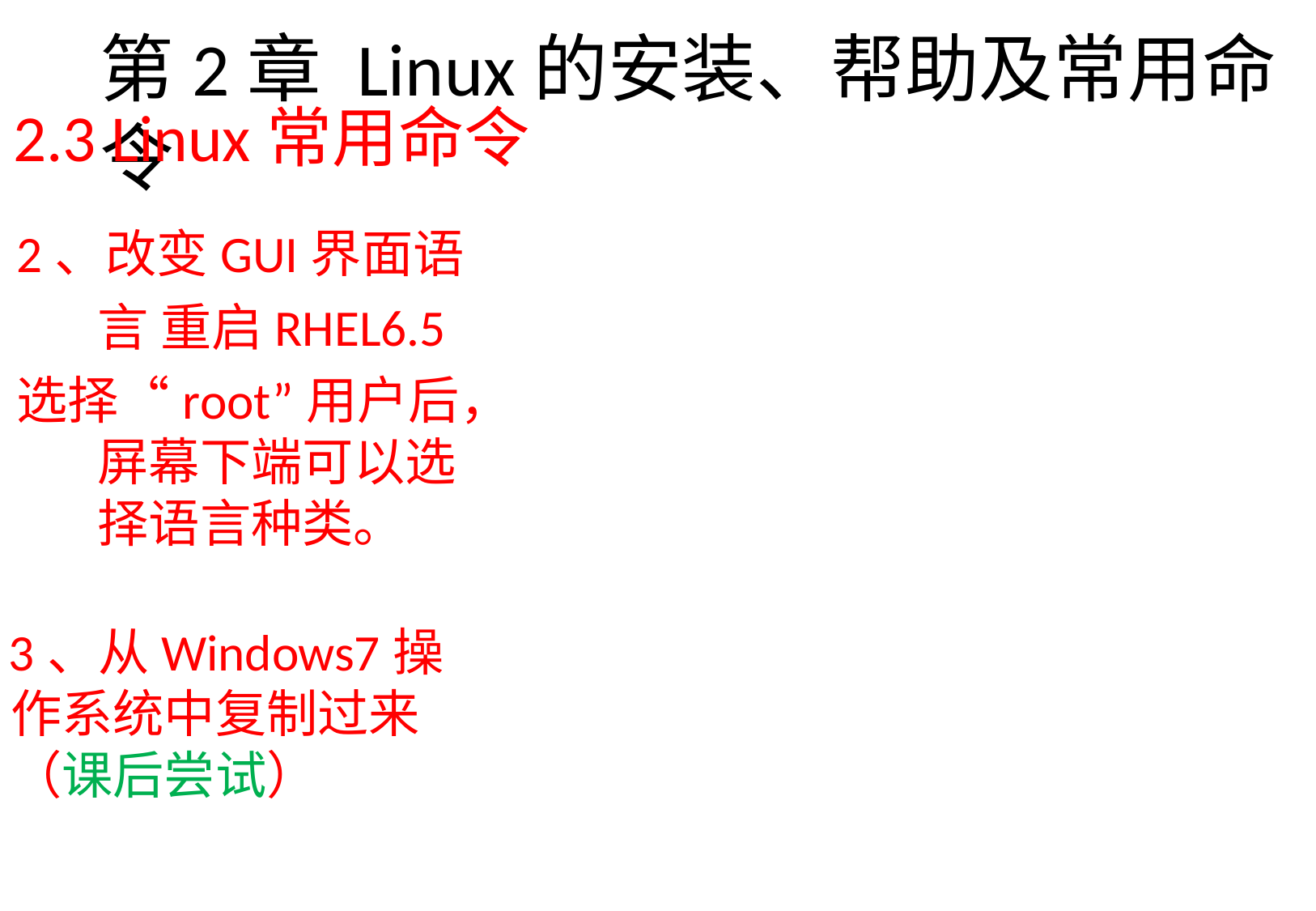

# 第2章Linux的安装、帮助及常用命令
2.3 Linux常用命令
2、改变GUI界面语言 重启RHEL6.5
选择“root”用户后，屏幕下端可以选择语言种类。

3、从Windows7操作系统中复制过来（课后尝试）